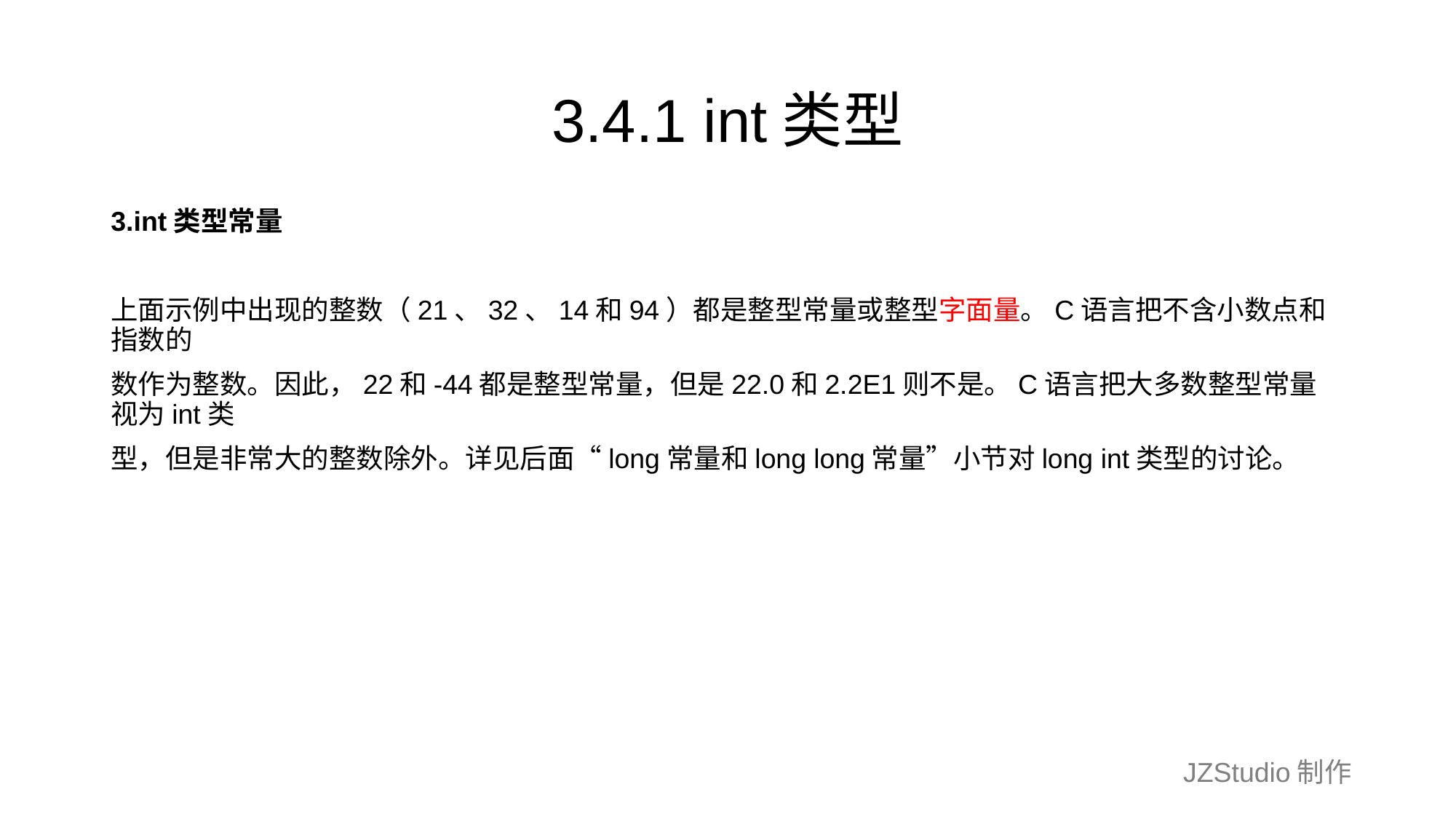

# 3.4.1 int类型
3.int类型常量

上面示例中出现的整数（21、32、14和94）都是整型常量或整型字面量。C语言把不含小数点和指数的
数作为整数。因此，22和-44都是整型常量，但是22.0和2.2E1则不是。C语言把大多数整型常量视为int类
型，但是非常大的整数除外。详见后面“long常量和long long常量”小节对long int类型的讨论。